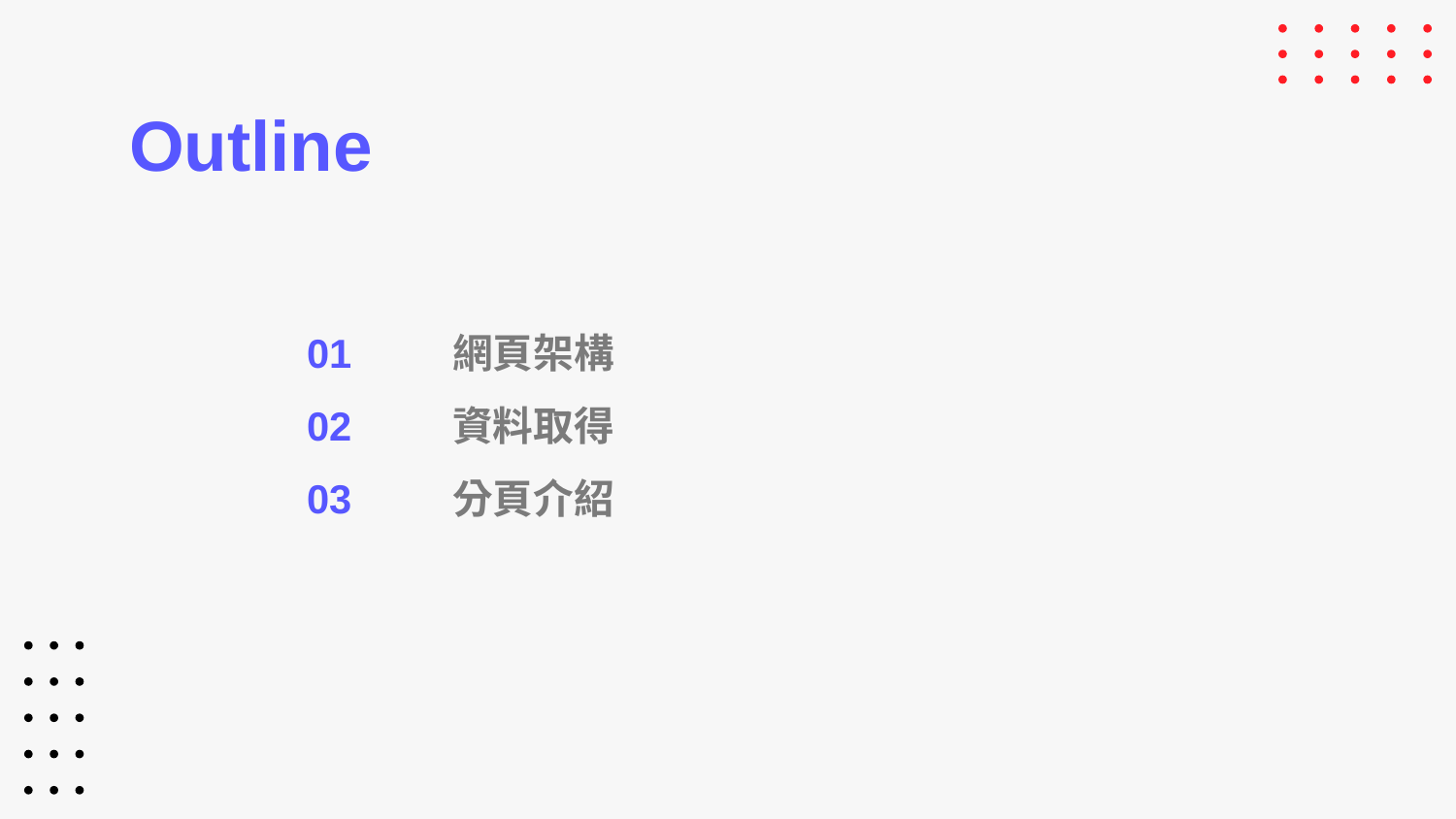

# Outline
01	網頁架構
02	資料取得
03	分頁介紹